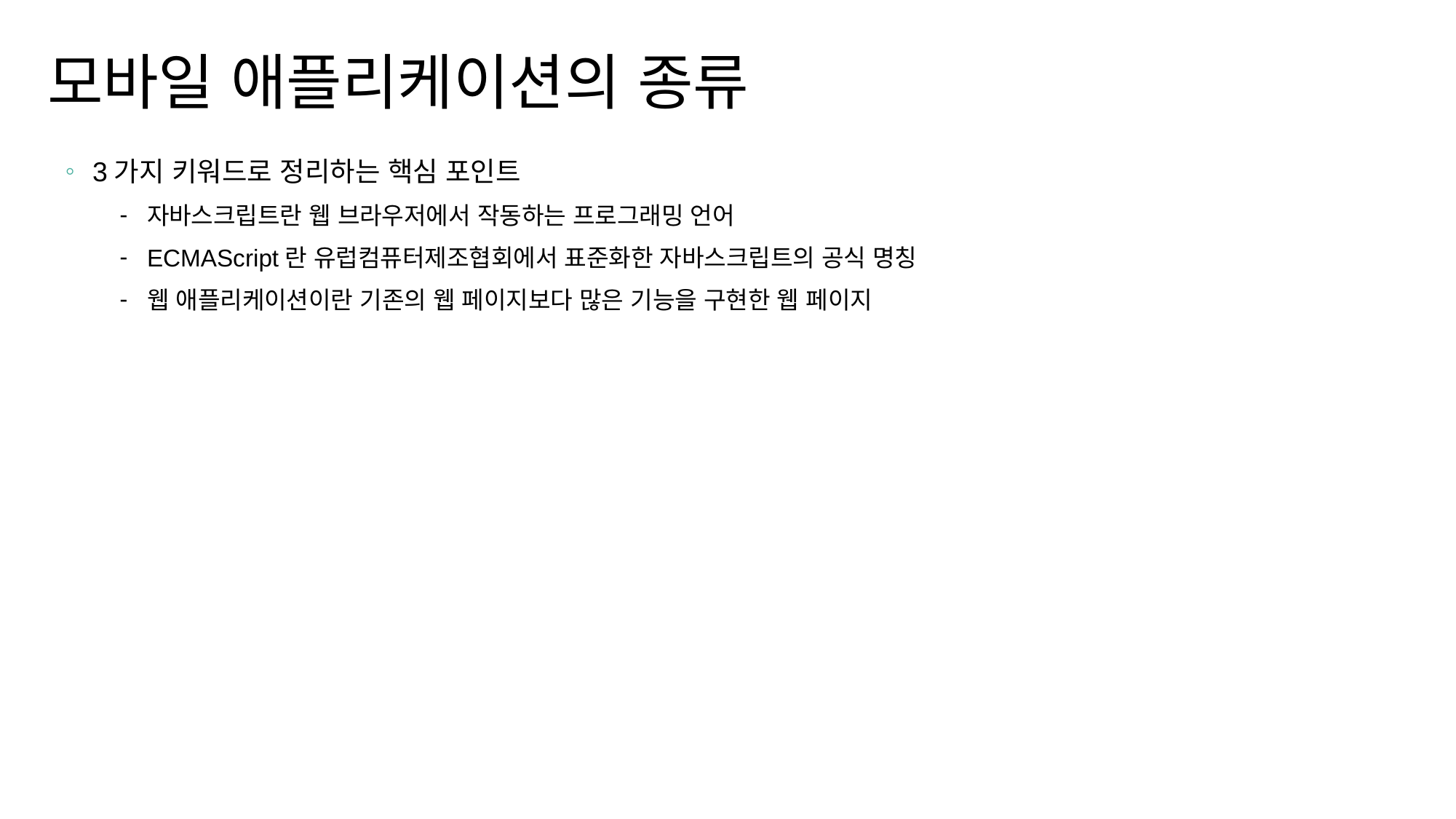

모바일 애플리케이션의 종류
3가지 키워드로 정리하는 핵심 포인트
자바스크립트란 웹 브라우저에서 작동하는 프로그래밍 언어
ECMAScript란 유럽컴퓨터제조협회에서 표준화한 자바스크립트의 공식 명칭
웹 애플리케이션이란 기존의 웹 페이지보다 많은 기능을 구현한 웹 페이지